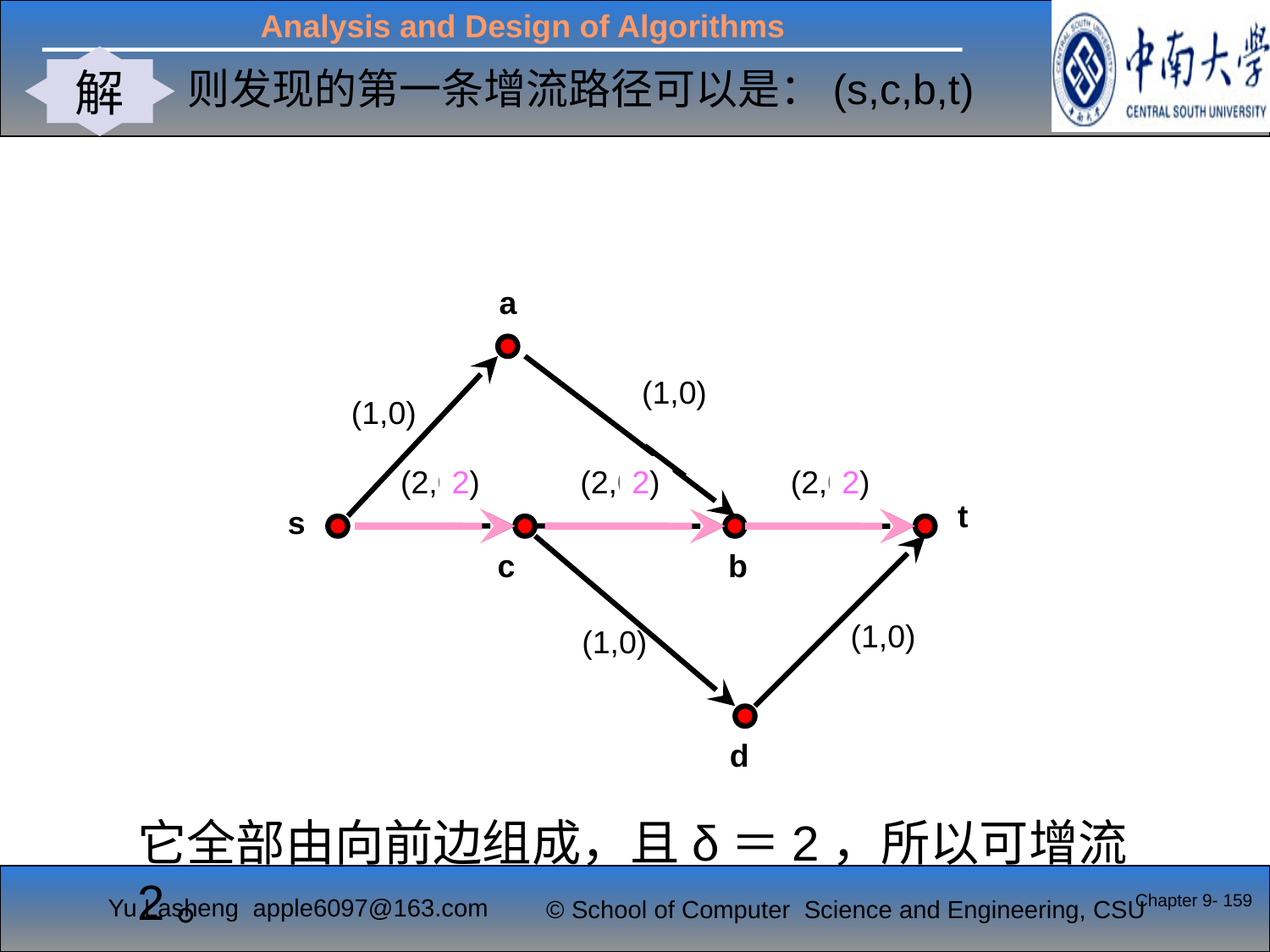

解
#
则发现的第一条增流路径可以是：(s,c,b,t)
a

(1,0)
(1,0)
(2,0)
(2,0)
(2,0)
t
s

c
b
(1,0)
(1,0)

d

2)
2)
2)

它全部由向前边组成，且δ＝2，所以可增流2。
Chapter 9- 159